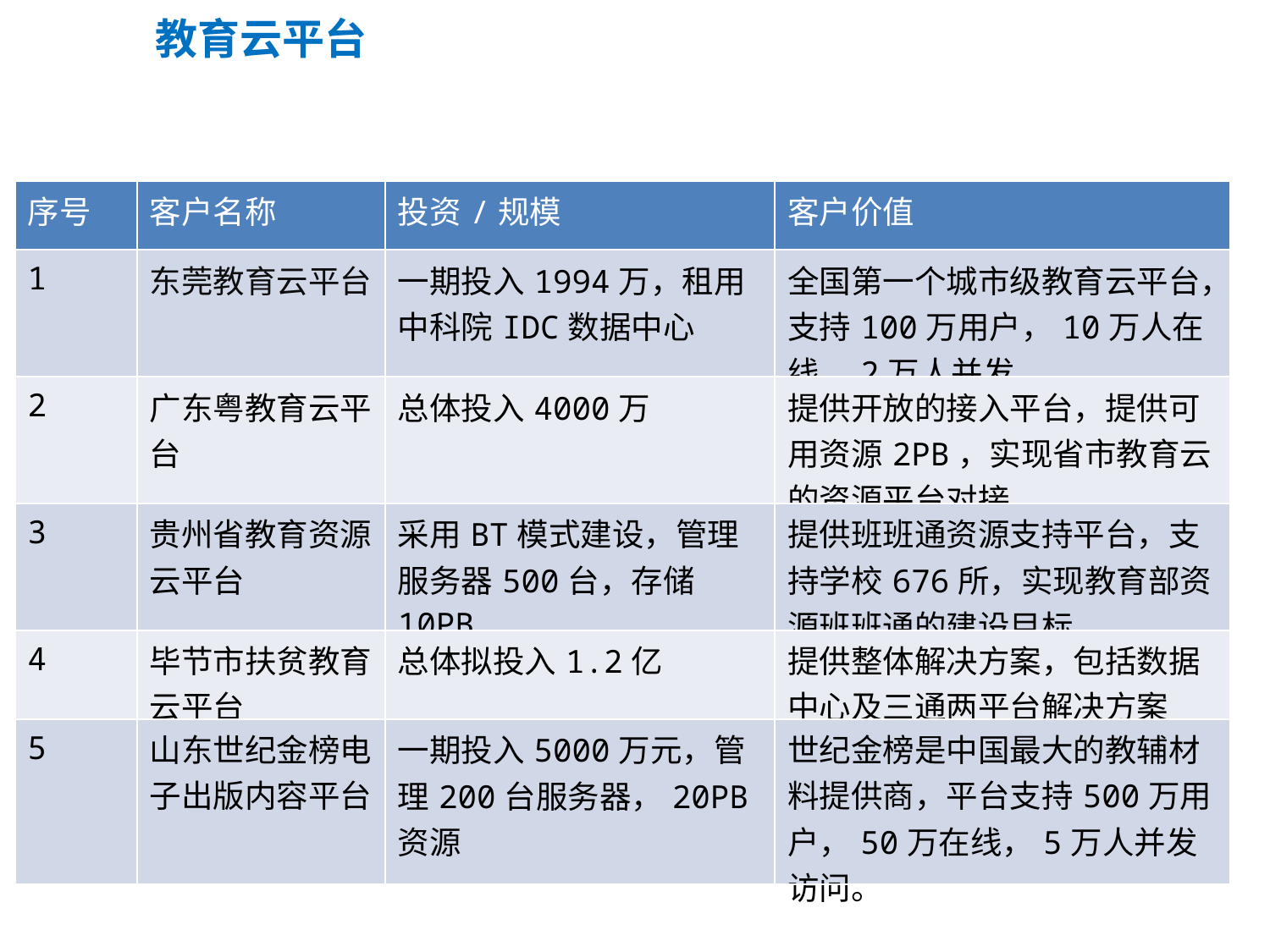

教育云平台
| 序号 | 客户名称 | 投资/规模 | 客户价值 |
| --- | --- | --- | --- |
| 1 | 东莞教育云平台 | 一期投入1994万，租用中科院IDC数据中心 | 全国第一个城市级教育云平台，支持100万用户，10万人在线，2万人并发 |
| 2 | 广东粤教育云平台 | 总体投入4000万 | 提供开放的接入平台，提供可用资源2PB，实现省市教育云的资源平台对接 |
| 3 | 贵州省教育资源云平台 | 采用BT模式建设，管理服务器500台，存储10PB | 提供班班通资源支持平台，支持学校676所，实现教育部资源班班通的建设目标。 |
| 4 | 毕节市扶贫教育云平台 | 总体拟投入1.2亿 | 提供整体解决方案，包括数据中心及三通两平台解决方案 |
| 5 | 山东世纪金榜电子出版内容平台 | 一期投入5000万元，管理200台服务器，20PB资源 | 世纪金榜是中国最大的教辅材料提供商，平台支持500万用户，50万在线，5万人并发访问。 |